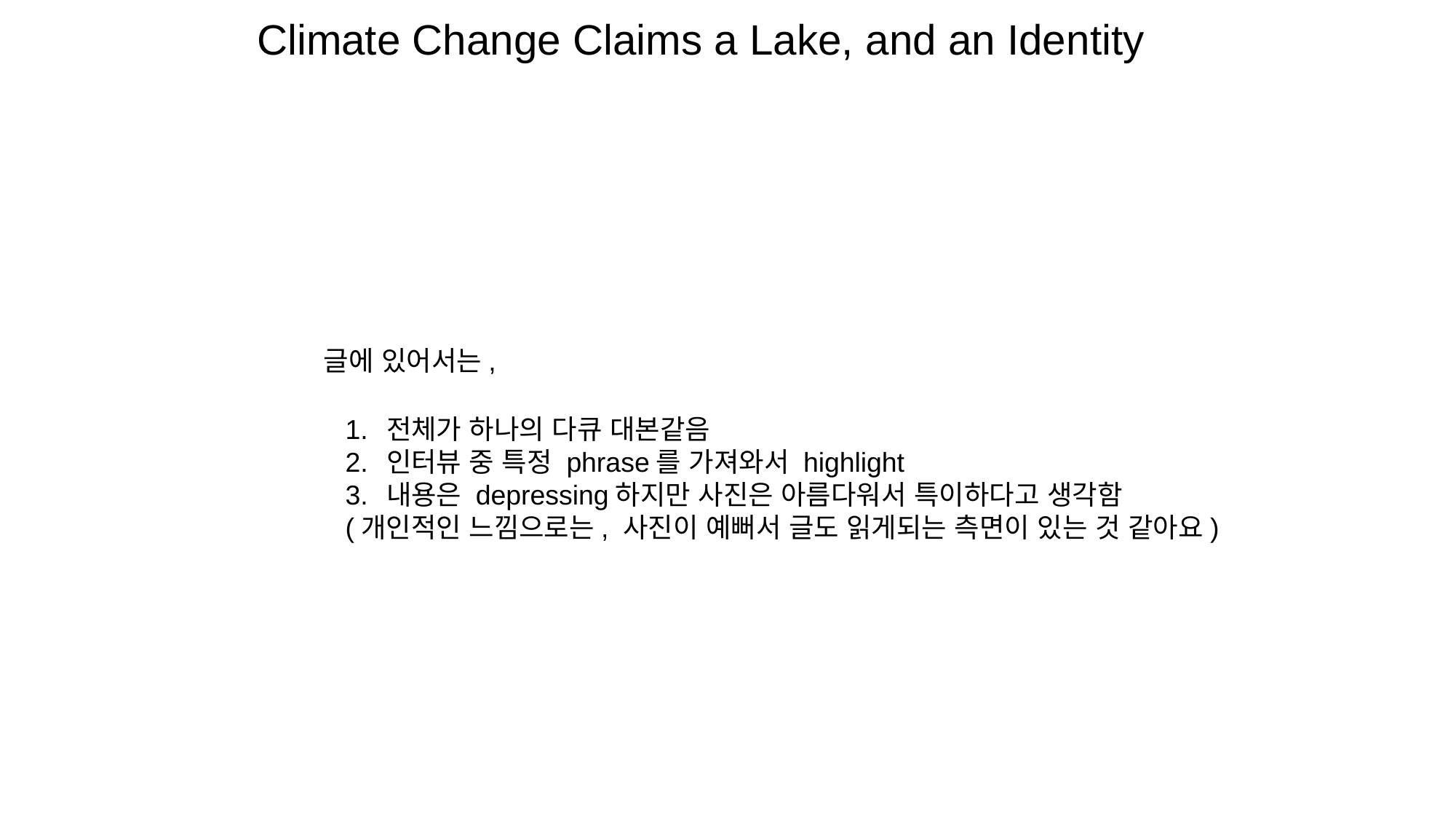

# Climate Change Claims a Lake, and an Identity
글에 있어서는,
전체가 하나의 다큐 대본같음
인터뷰 중 특정 phrase를 가져와서 highlight
내용은 depressing하지만 사진은 아름다워서 특이하다고 생각함
(개인적인 느낌으로는, 사진이 예뻐서 글도 읽게되는 측면이 있는 것 같아요)